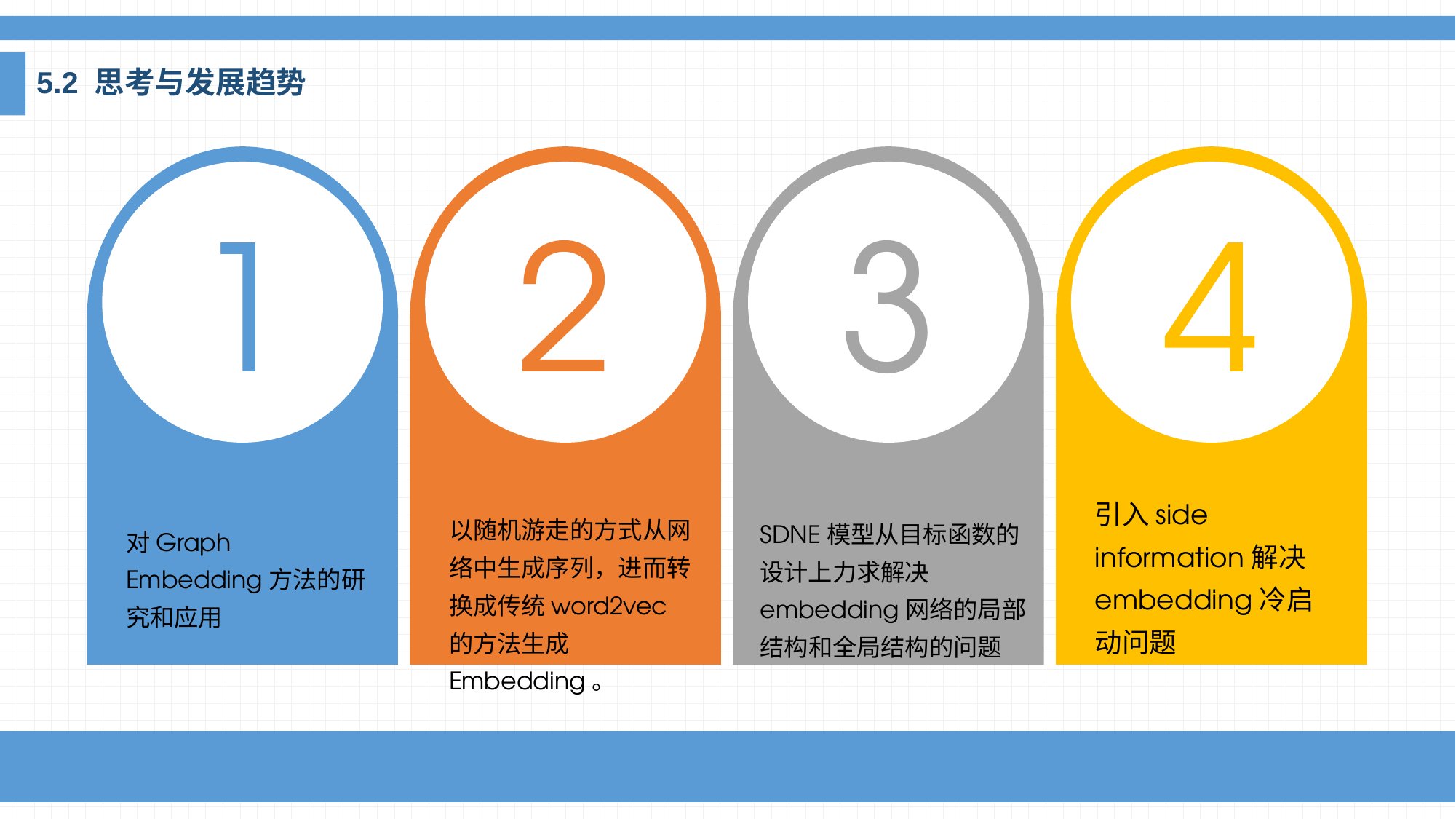

5.2 思考与发展趋势

1
对Graph Embedding方法的研究和应用

2
以随机游走的方式从网络中生成序列，进而转换成传统word2vec的方法生成Embedding。

3
SDNE模型从目标函数的设计上力求解决embedding网络的局部结构和全局结构的问题

4
引入side information解决embedding冷启动问题